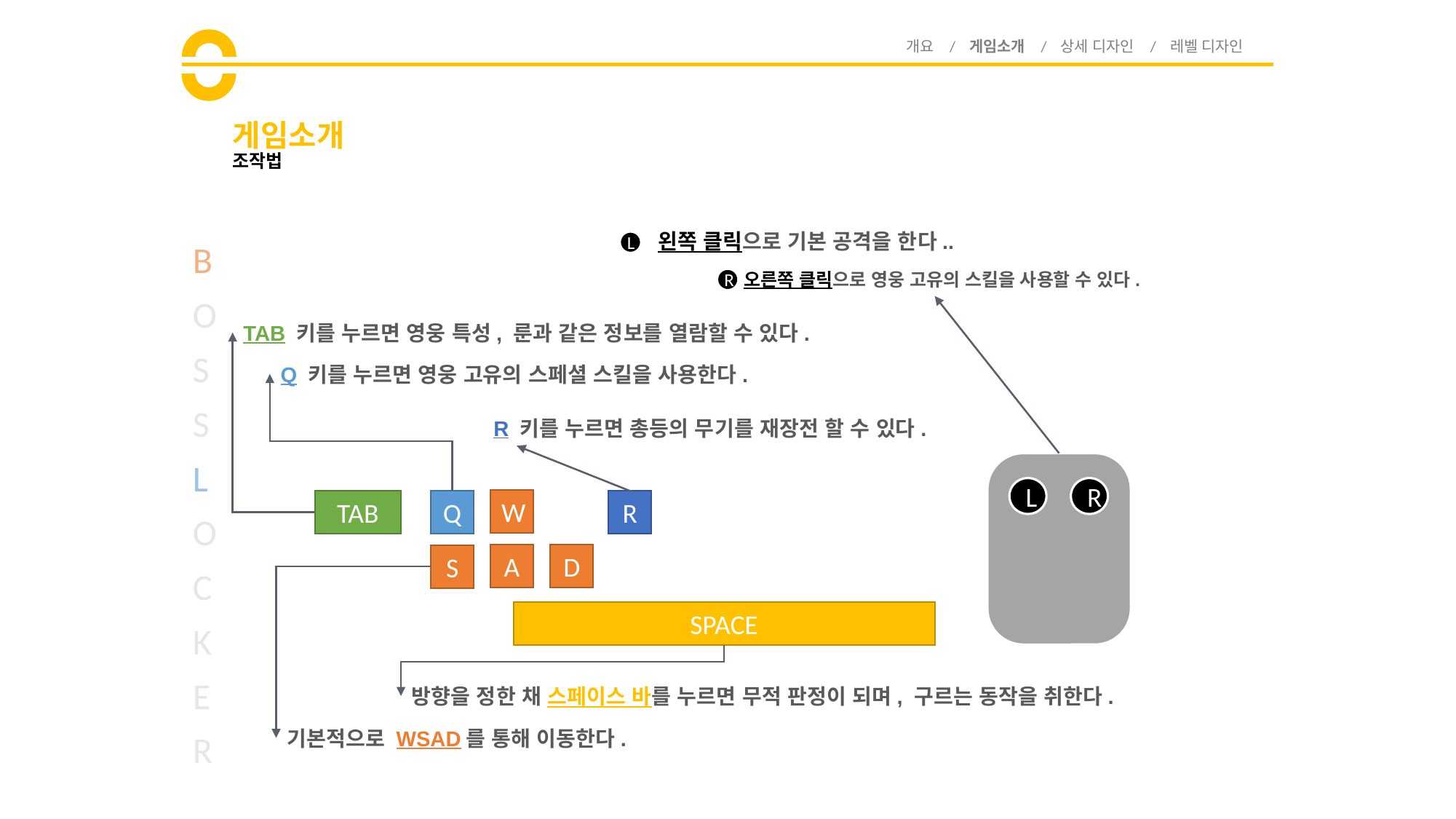

개요   /   게임소개   /   상세 디자인   /   레벨 디자인

# 게임소개
조작법
왼쪽 클릭으로 기본 공격을 한다..
L
B
O
S
S
L
O
C
K
E
R
오른쪽 클릭으로 영웅 고유의 스킬을 사용할 수 있다.
R
TAB 키를 누르면 영웅 특성, 룬과 같은 정보를 열람할 수 있다.
Q 키를 누르면 영웅 고유의 스페셜 스킬을 사용한다.
R 키를 누르면 총등의 무기를 재장전 할 수 있다.

L
R
W
TAB
R
Q
A
D
S
SPACE
방향을 정한 채 스페이스 바를 누르면 무적 판정이 되며, 구르는 동작을 취한다.
기본적으로 WSAD를 통해 이동한다.